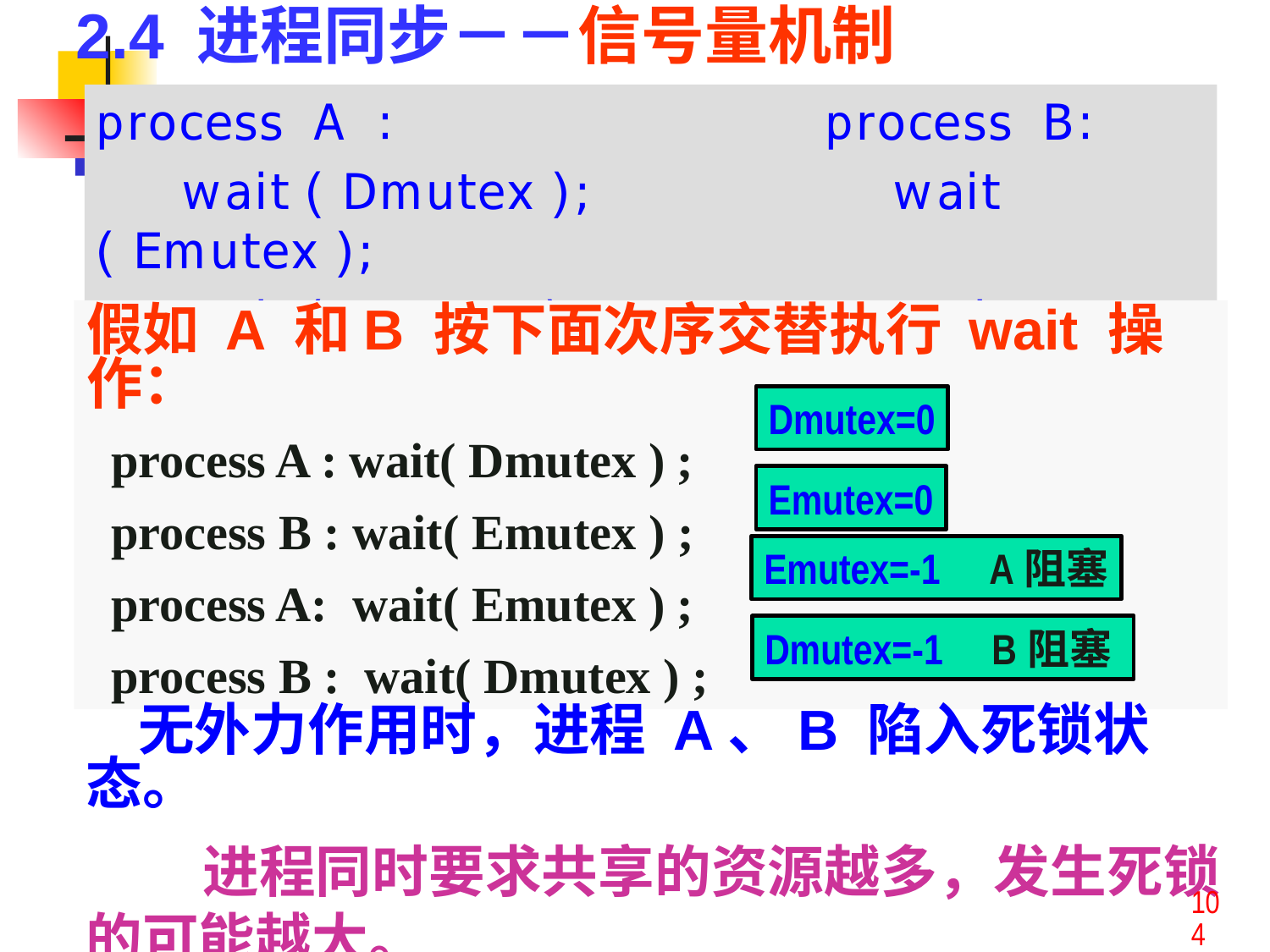

2.4 进程同步－－信号量机制
process  A  :                              process  B:
      wait ( Dmutex );                     wait ( Emutex );
      wait ( Emutex ) ;                     wait ( Dmutex ) ;
假如 A 和B 按下面次序交替执行 wait 操作：
  process A : wait( Dmutex ) ;
  process B : wait( Emutex ) ;
  process A:  wait( Emutex ) ;
  process B :  wait( Dmutex ) ;
Dmutex=0
Emutex=0
Emutex=-1     A阻塞
Dmutex=-1     B阻塞
   无外力作用时，进程 A、B 陷入死锁状态。
        进程同时要求共享的资源越多，发生死锁的可能越大。
104